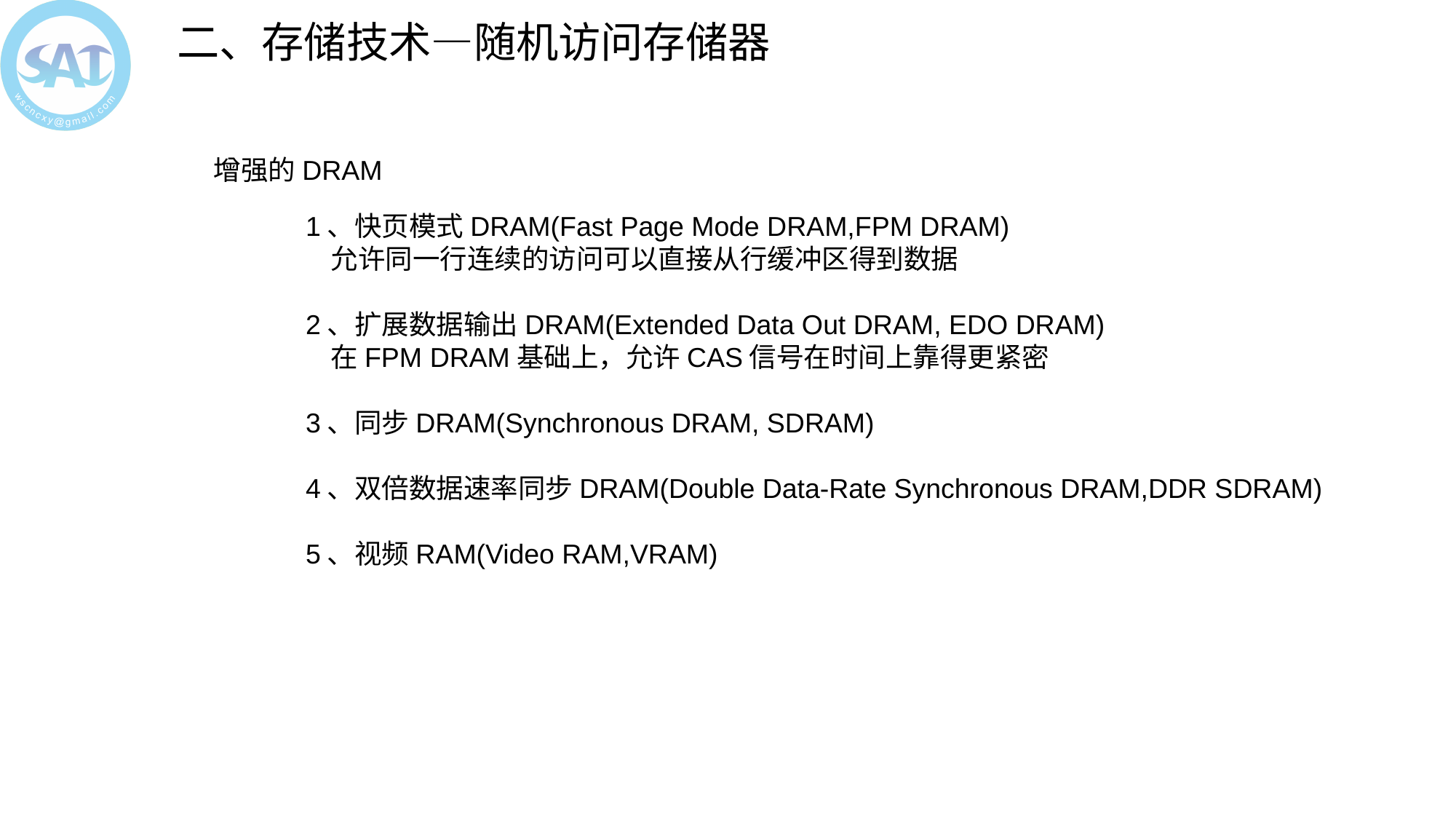

二、存储技术—随机访问存储器
增强的DRAM
1、快页模式DRAM(Fast Page Mode DRAM,FPM DRAM)
   允许同一行连续的访问可以直接从行缓冲区得到数据

2、扩展数据输出DRAM(Extended Data Out DRAM, EDO DRAM)
   在FPM DRAM基础上，允许CAS信号在时间上靠得更紧密

3、同步DRAM(Synchronous DRAM, SDRAM)

4、双倍数据速率同步DRAM(Double Data-Rate Synchronous DRAM,DDR SDRAM)

5、视频RAM(Video RAM,VRAM)